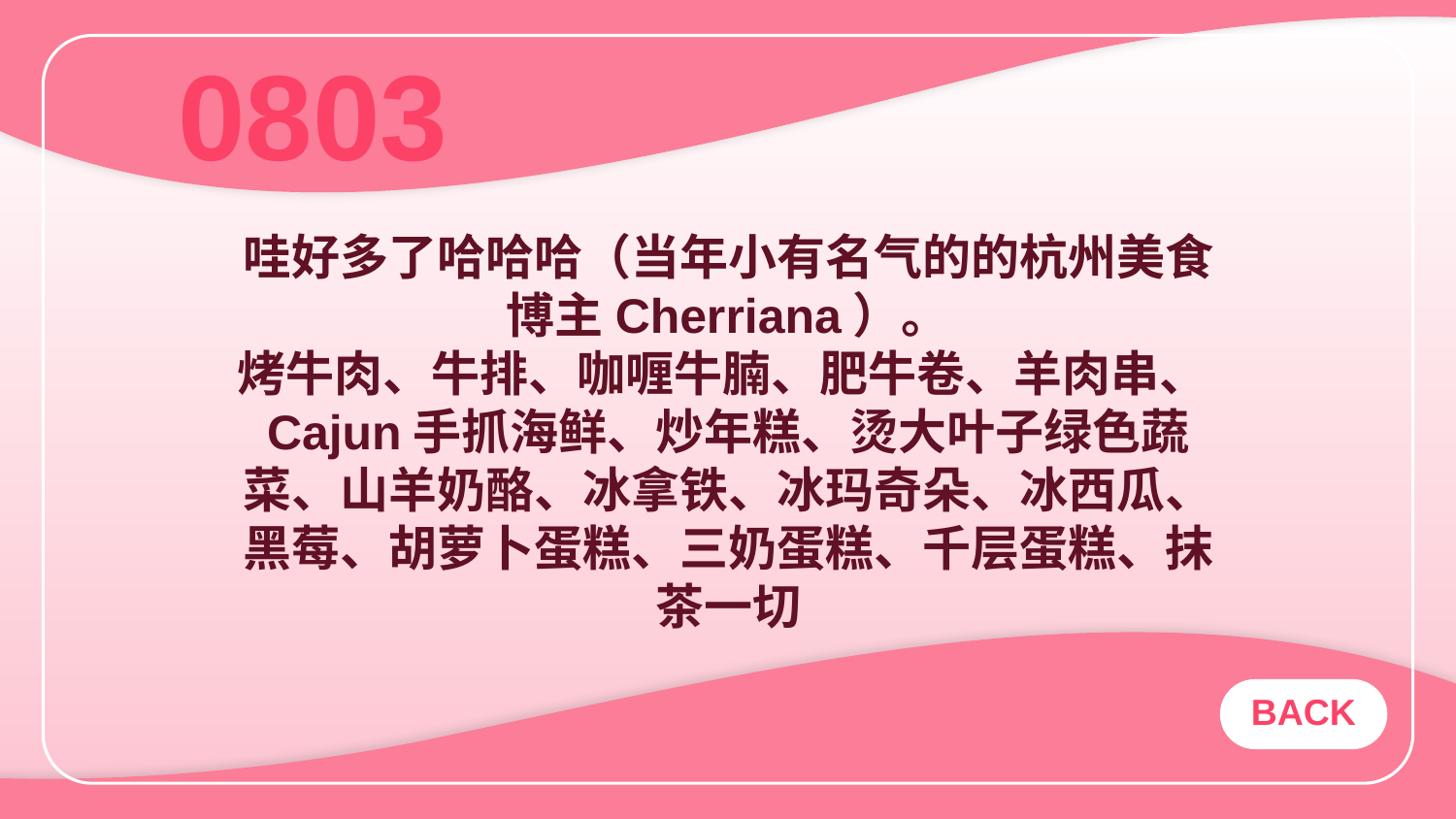

0803
# 哇好多了哈哈哈（当年小有名气的的杭州美食博主Cherriana）。
烤牛肉、牛排、咖喱牛腩、肥牛卷、羊肉串、Cajun手抓海鲜、炒年糕、烫大叶子绿色蔬菜、山羊奶酪、冰拿铁、冰玛奇朵、冰西瓜、黑莓、胡萝卜蛋糕、三奶蛋糕、千层蛋糕、抹茶一切
BACK